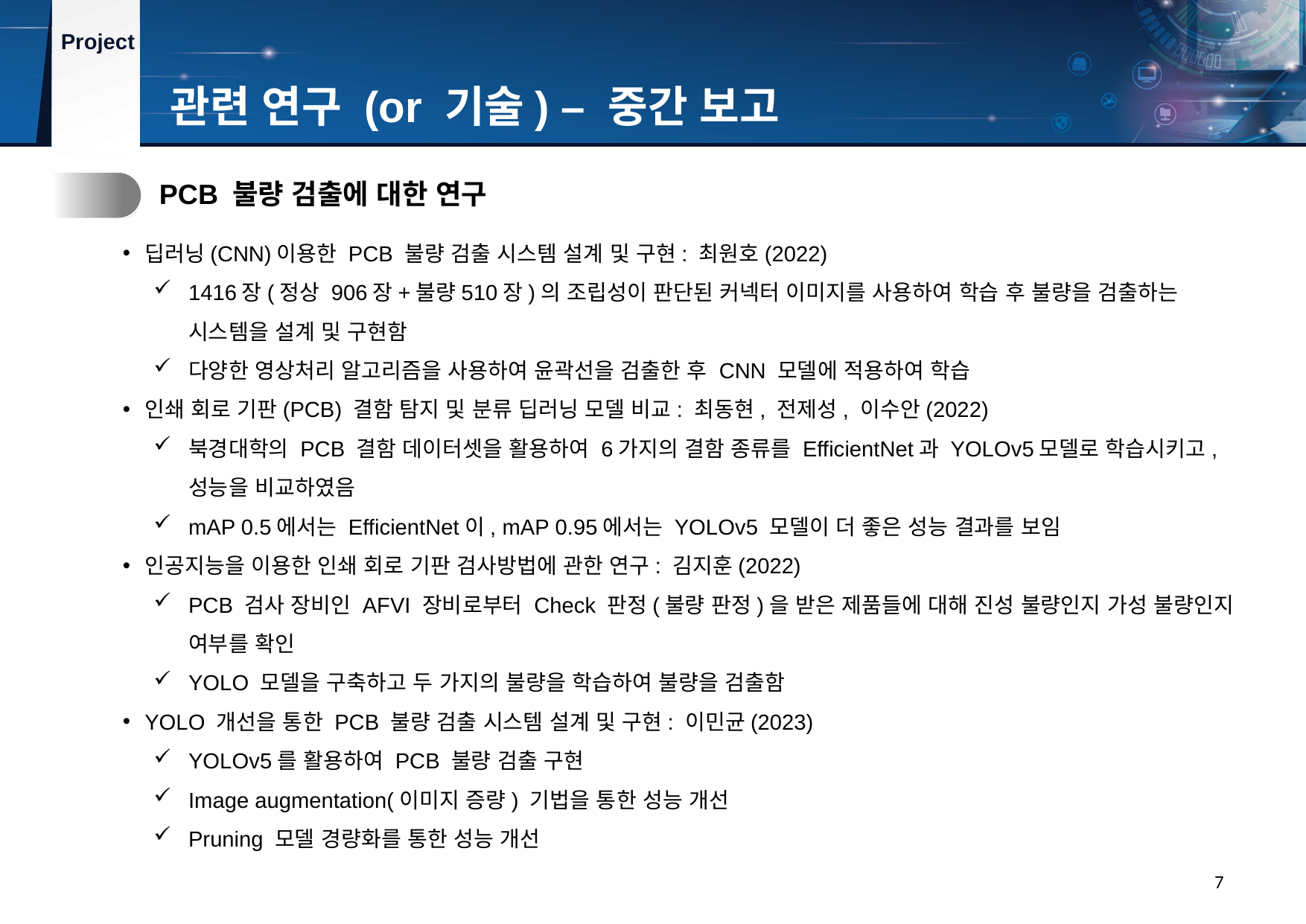

관련 연구 (or 기술) – 중간 보고

2.
PCB 불량 검출에 대한 연구
딥러닝(CNN)이용한 PCB 불량 검출 시스템 설계 및 구현: 최원호(2022)
1416장(정상 906장+불량510장)의 조립성이 판단된 커넥터 이미지를 사용하여 학습 후 불량을 검출하는 시스템을 설계 및 구현함
다양한 영상처리 알고리즘을 사용하여 윤곽선을 검출한 후 CNN 모델에 적용하여 학습
인쇄 회로 기판(PCB) 결함 탐지 및 분류 딥러닝 모델 비교: 최동현, 전제성, 이수안(2022)
북경대학의 PCB 결함 데이터셋을 활용하여 6가지의 결함 종류를 EfficientNet과 YOLOv5모델로 학습시키고, 성능을 비교하였음
mAP 0.5에서는 EfficientNet이, mAP 0.95에서는 YOLOv5 모델이 더 좋은 성능 결과를 보임
인공지능을 이용한 인쇄 회로 기판 검사방법에 관한 연구: 김지훈(2022)
PCB 검사 장비인 AFVI 장비로부터 Check 판정(불량 판정)을 받은 제품들에 대해 진성 불량인지 가성 불량인지 여부를 확인
YOLO 모델을 구축하고 두 가지의 불량을 학습하여 불량을 검출함
YOLO 개선을 통한 PCB 불량 검출 시스템 설계 및 구현: 이민균(2023)
YOLOv5를 활용하여 PCB 불량 검출 구현
Image augmentation(이미지 증량) 기법을 통한 성능 개선
Pruning 모델 경량화를 통한 성능 개선
7